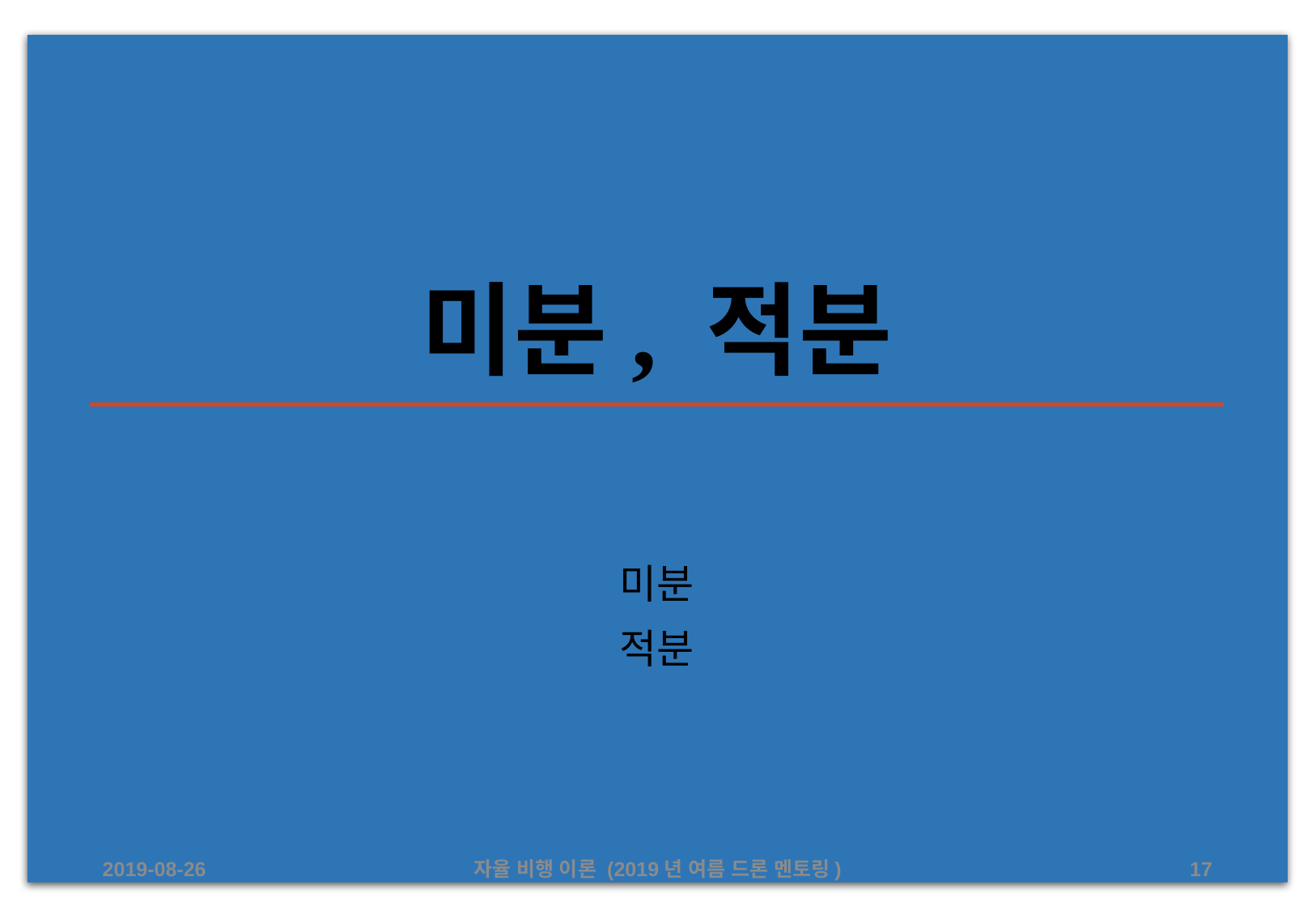

# 미분, 적분
미분
적분
2019-08-26
자율 비행 이론 (2019년 여름 드론 멘토링)
17